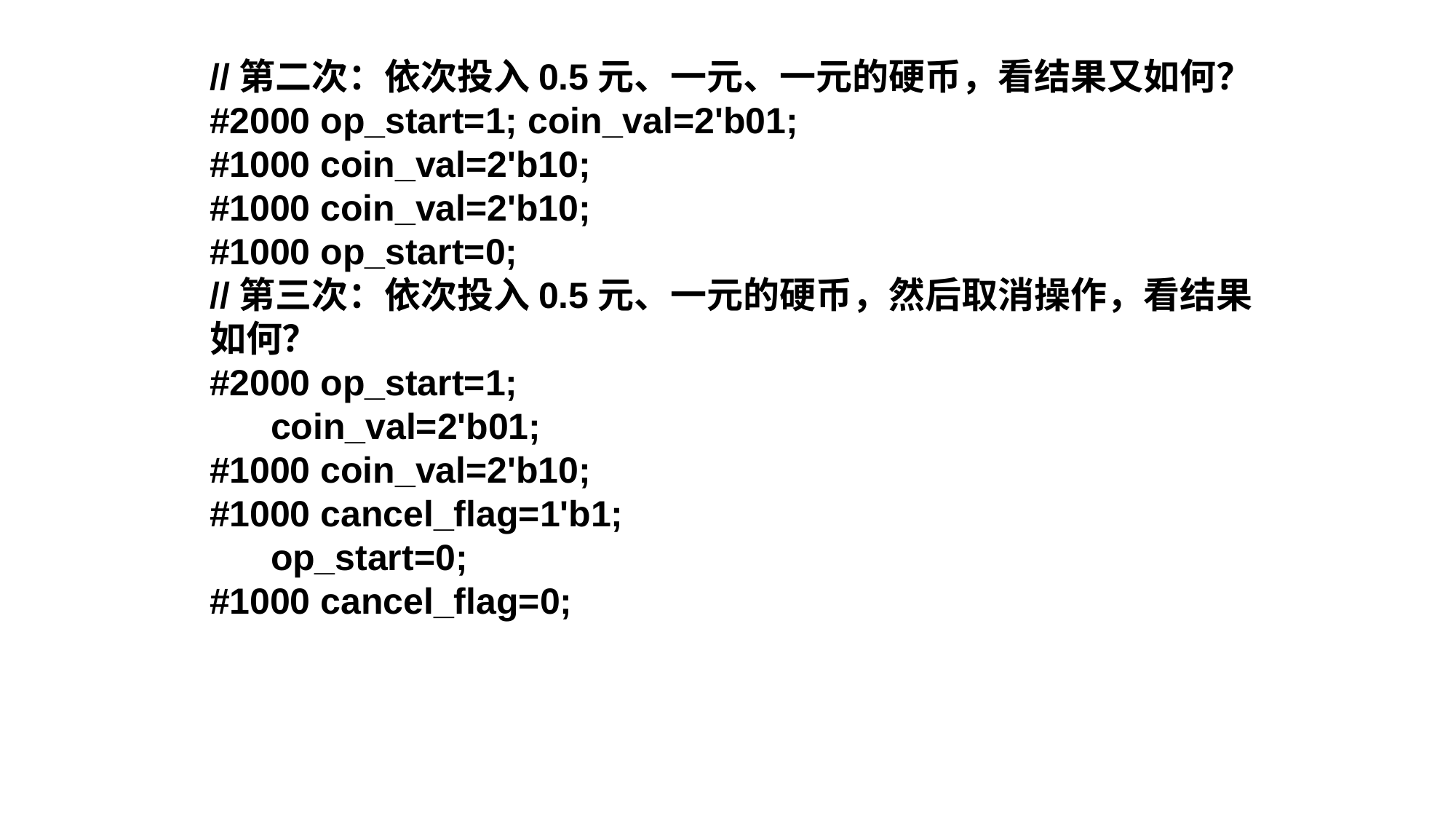

//第二次：依次投入0.5元、一元、一元的硬币，看结果又如何？
#2000 op_start=1; coin_val=2'b01;
#1000 coin_val=2'b10;
#1000 coin_val=2'b10;
#1000 op_start=0;
//第三次：依次投入0.5元、一元的硬币，然后取消操作，看结果如何？
#2000 op_start=1;
      coin_val=2'b01;
#1000 coin_val=2'b10;
#1000 cancel_flag=1'b1;
      op_start=0;
#1000 cancel_flag=0;